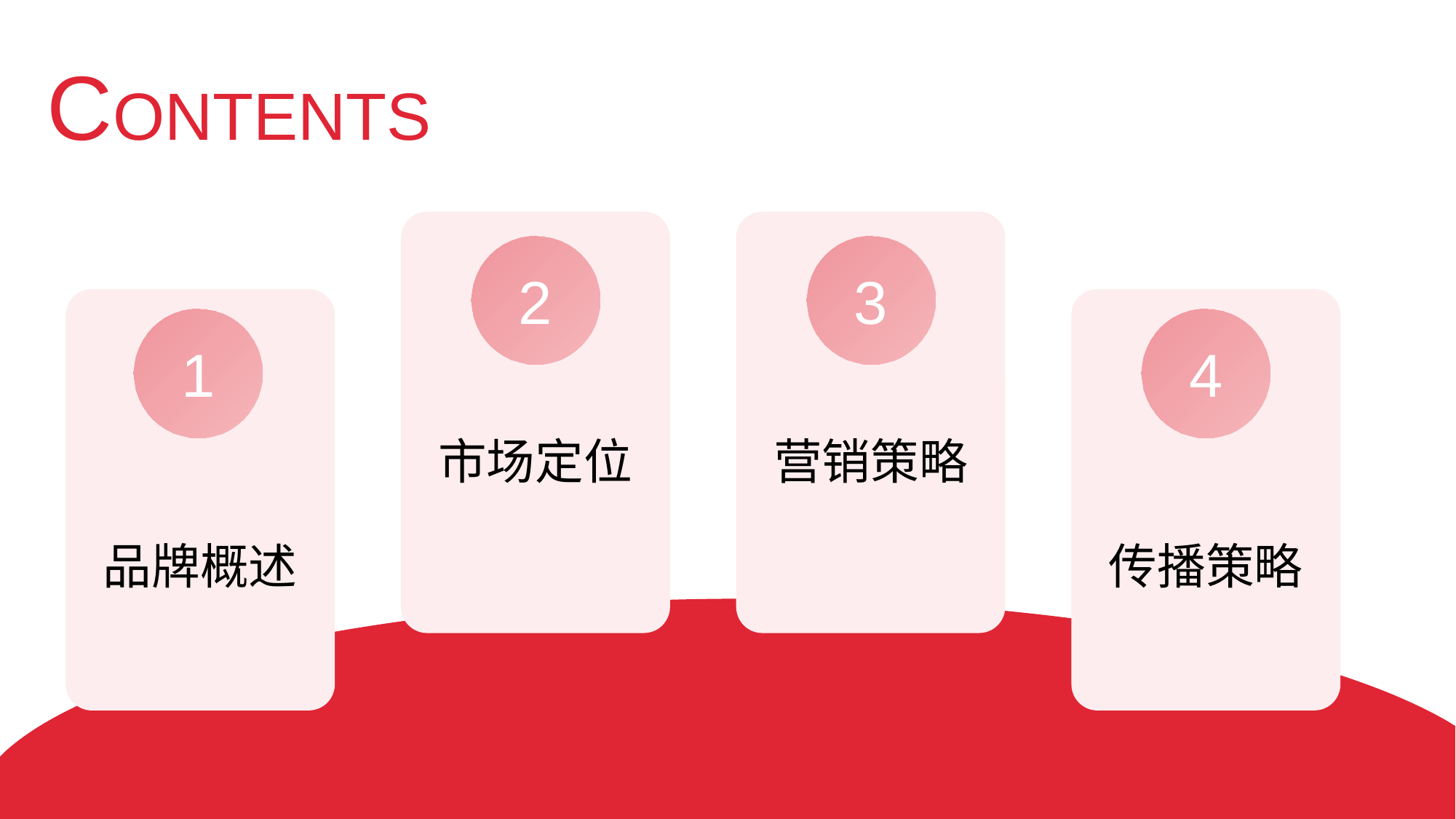

CONTENTS

2
3

1
4
市场定位
营销策略
品牌概述
传播策略